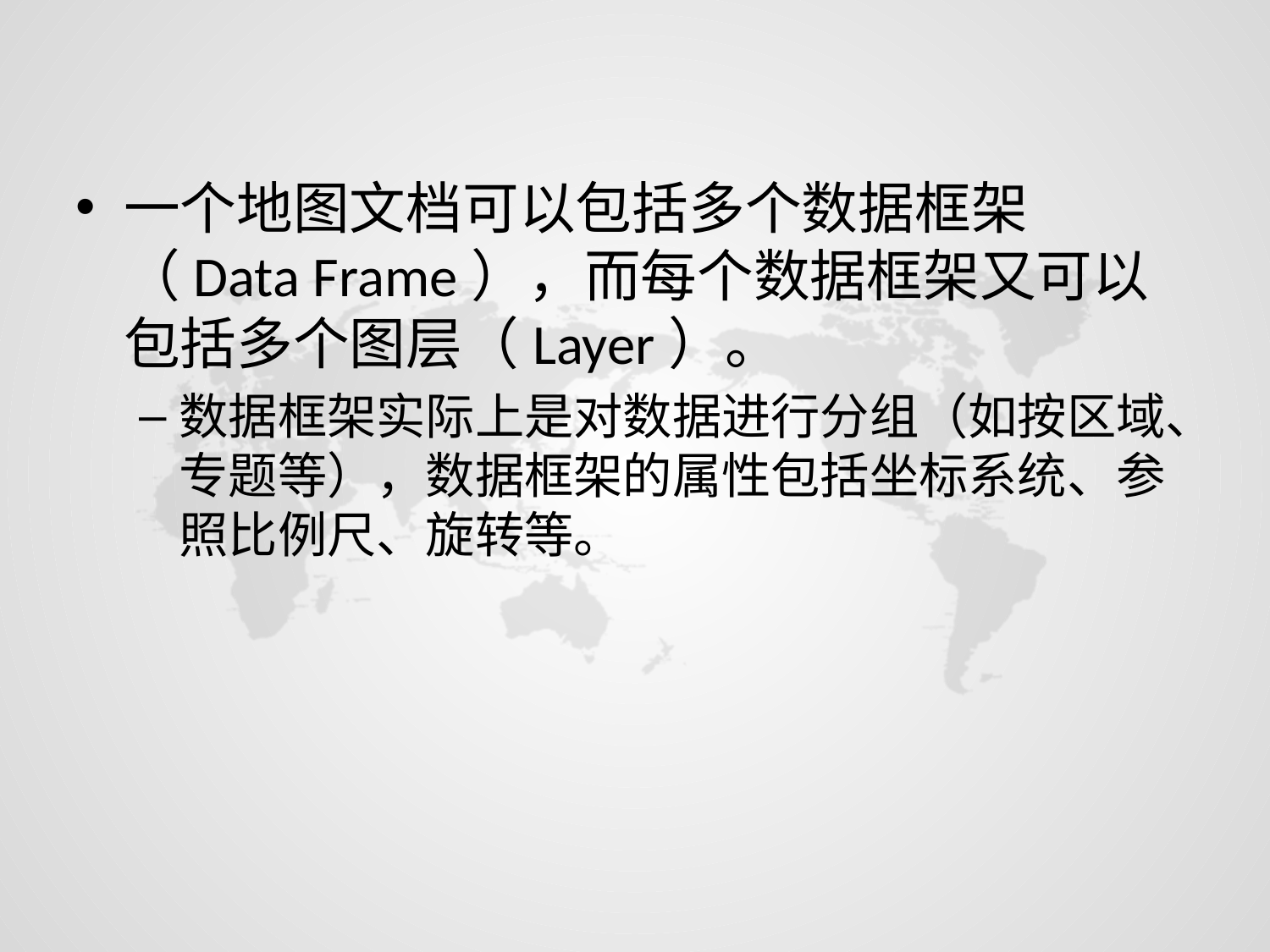

一个地图文档可以包括多个数据框架（Data Frame），而每个数据框架又可以包括多个图层（Layer）。
数据框架实际上是对数据进行分组（如按区域、专题等），数据框架的属性包括坐标系统、参照比例尺、旋转等。